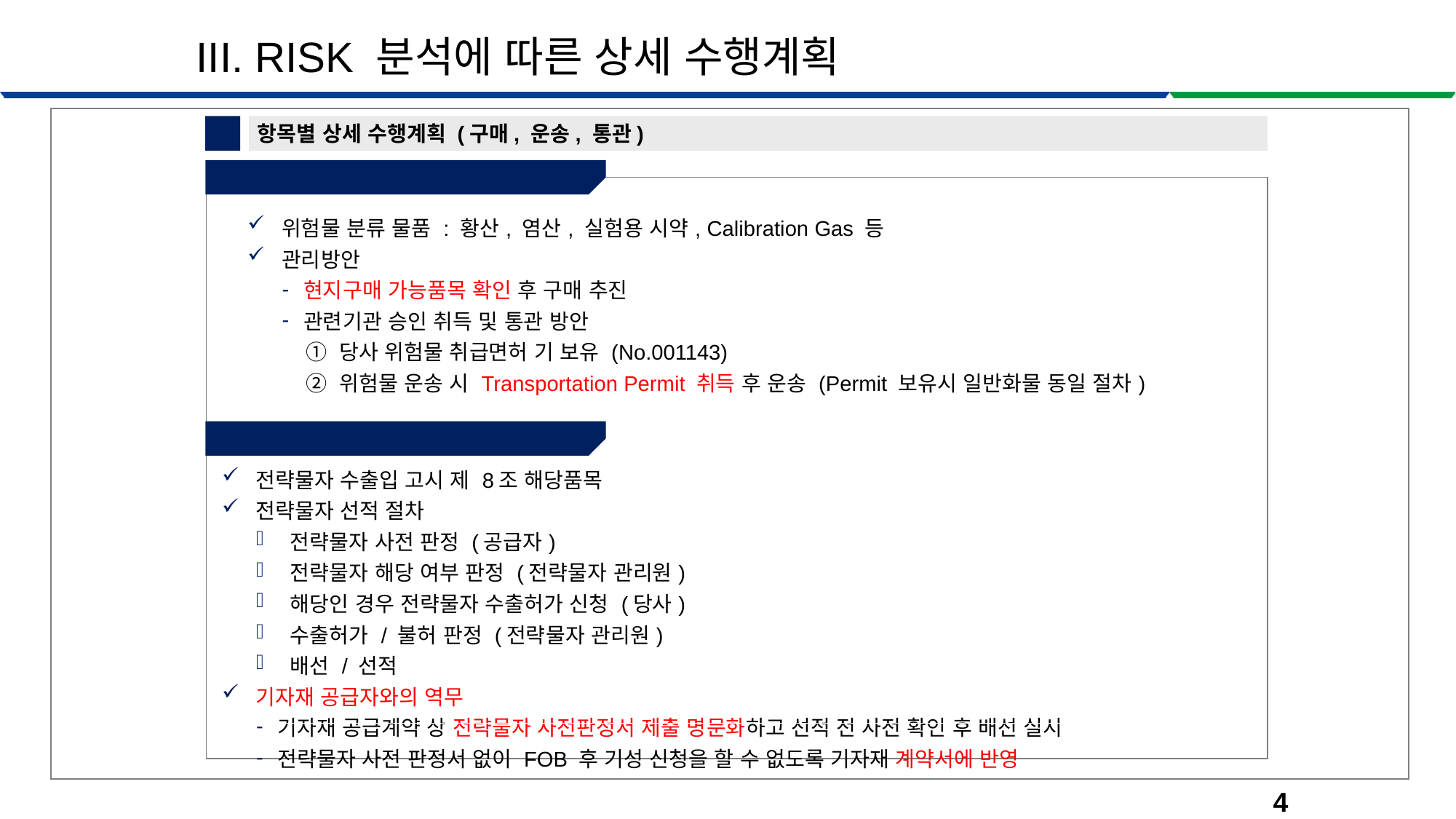

III. RISK 분석에 따른 상세 수행계획
4
항목별 상세 수행계획 (구매, 운송, 통관)
⑥-1 위험물 통관

| 위험물 분류 물품 : 황산, 염산, 실험용 시약, Calibration Gas 등 관리방안 현지구매 가능품목 확인 후 구매 추진 관련기관 승인 취득 및 통관 방안 ① 당사 위험물 취급면허 기 보유 (No.001143) ② 위험물 운송 시 Transportation Permit 취득 후 운송 (Permit 보유시 일반화물 동일 절차) |
| --- |
⑥-2 전략물자 관리

| 전략물자 수출입 고시 제 8조 해당품목 전략물자 선적 절차 전략물자 사전 판정 (공급자) 전략물자 해당 여부 판정 (전략물자 관리원) 해당인 경우 전략물자 수출허가 신청 (당사) 수출허가 / 불허 판정 (전략물자 관리원) 배선 / 선적 기자재 공급자와의 역무 기자재 공급계약 상 전략물자 사전판정서 제출 명문화하고 선적 전 사전 확인 후 배선 실시 전략물자 사전 판정서 없이 FOB 후 기성 신청을 할 수 없도록 기자재 계약서에 반영 |
| --- |
47